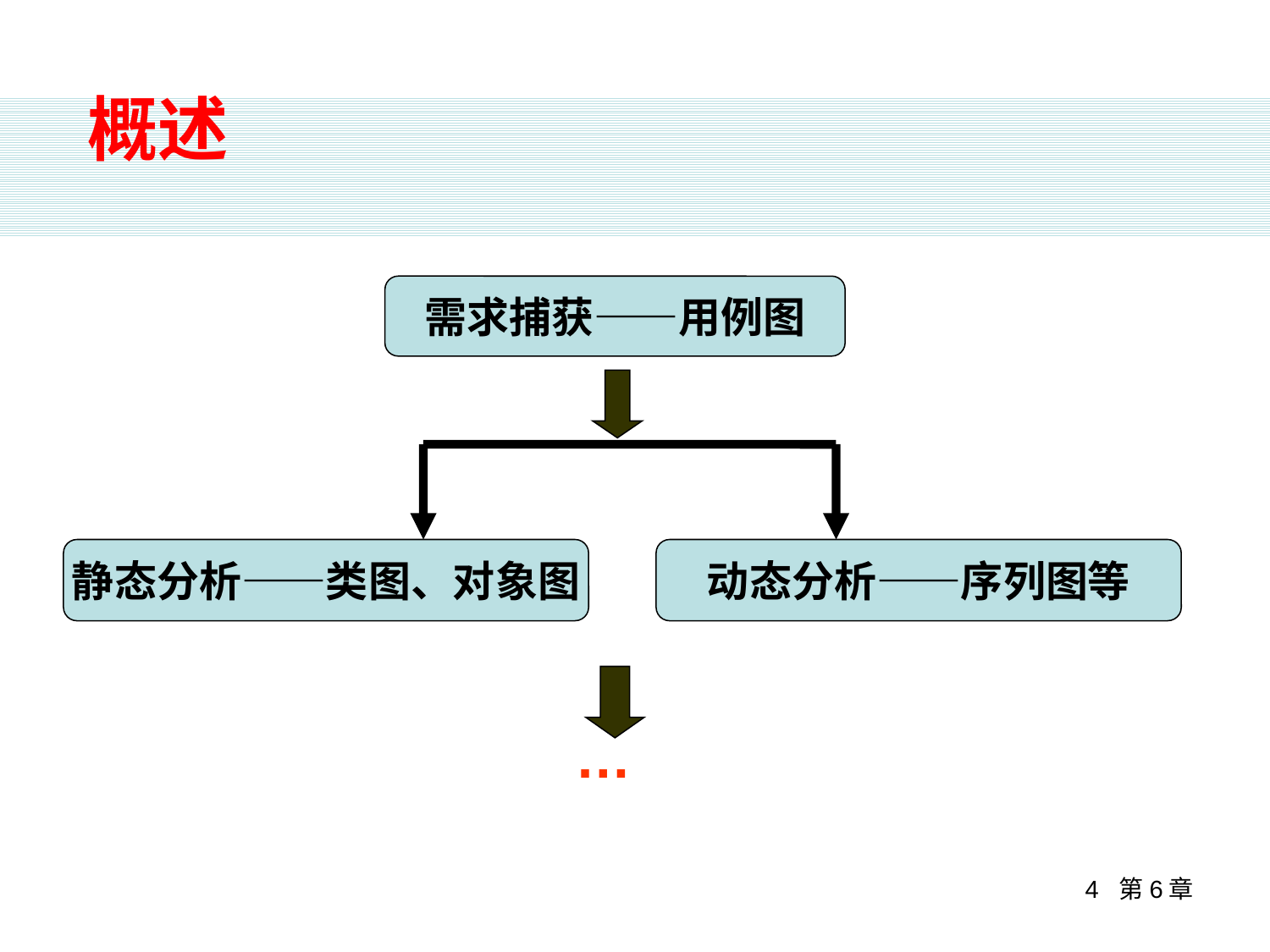

概述
需求捕获——用例图

静态分析——类图、对象图
动态分析——序列图等

…
4  第6章